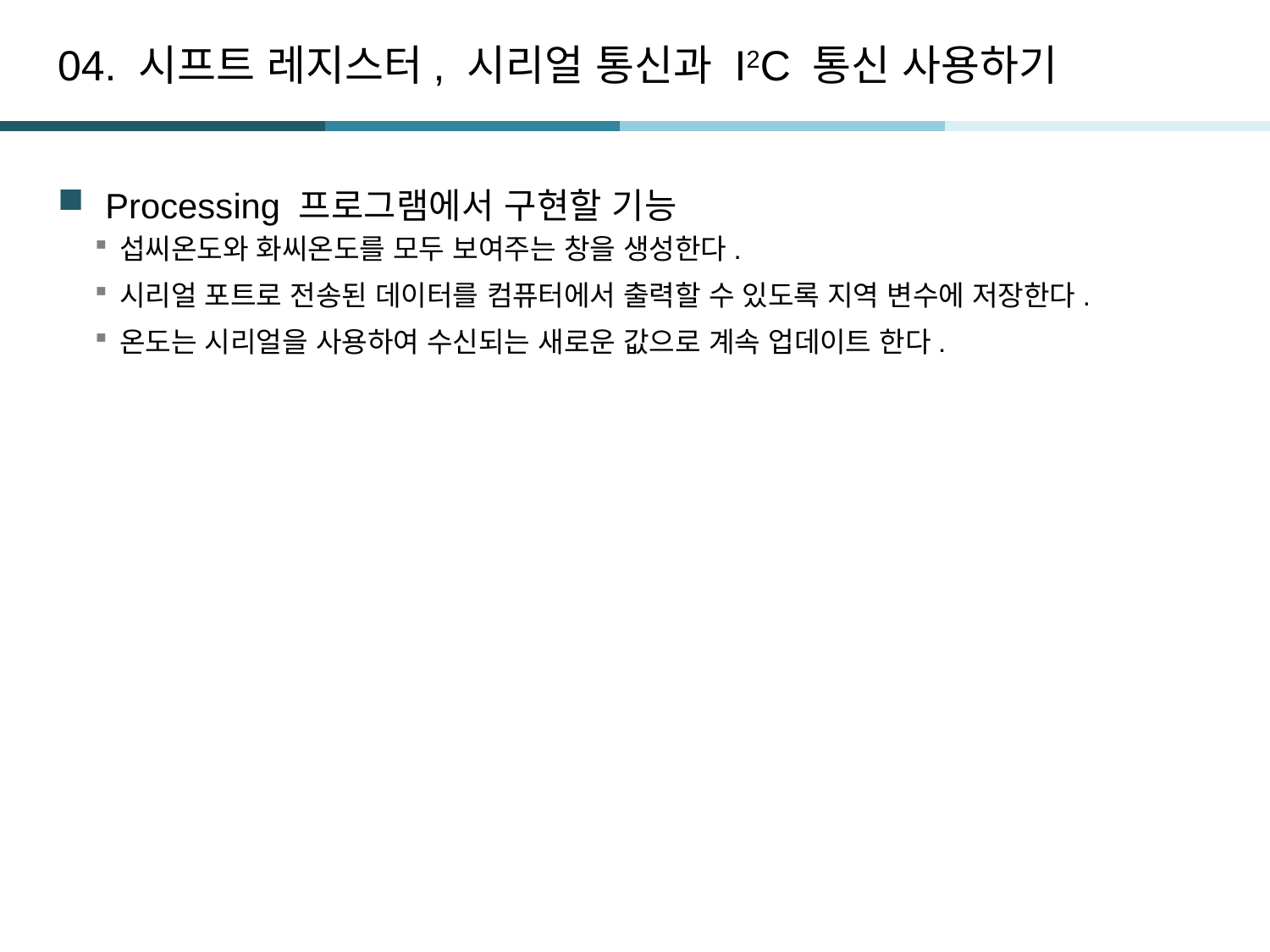

# 04. 시프트 레지스터, 시리얼 통신과 I2C 통신 사용하기
Processing 프로그램에서 구현할 기능
섭씨온도와 화씨온도를 모두 보여주는 창을 생성한다.
시리얼 포트로 전송된 데이터를 컴퓨터에서 출력할 수 있도록 지역 변수에 저장한다.
온도는 시리얼을 사용하여 수신되는 새로운 값으로 계속 업데이트 한다.